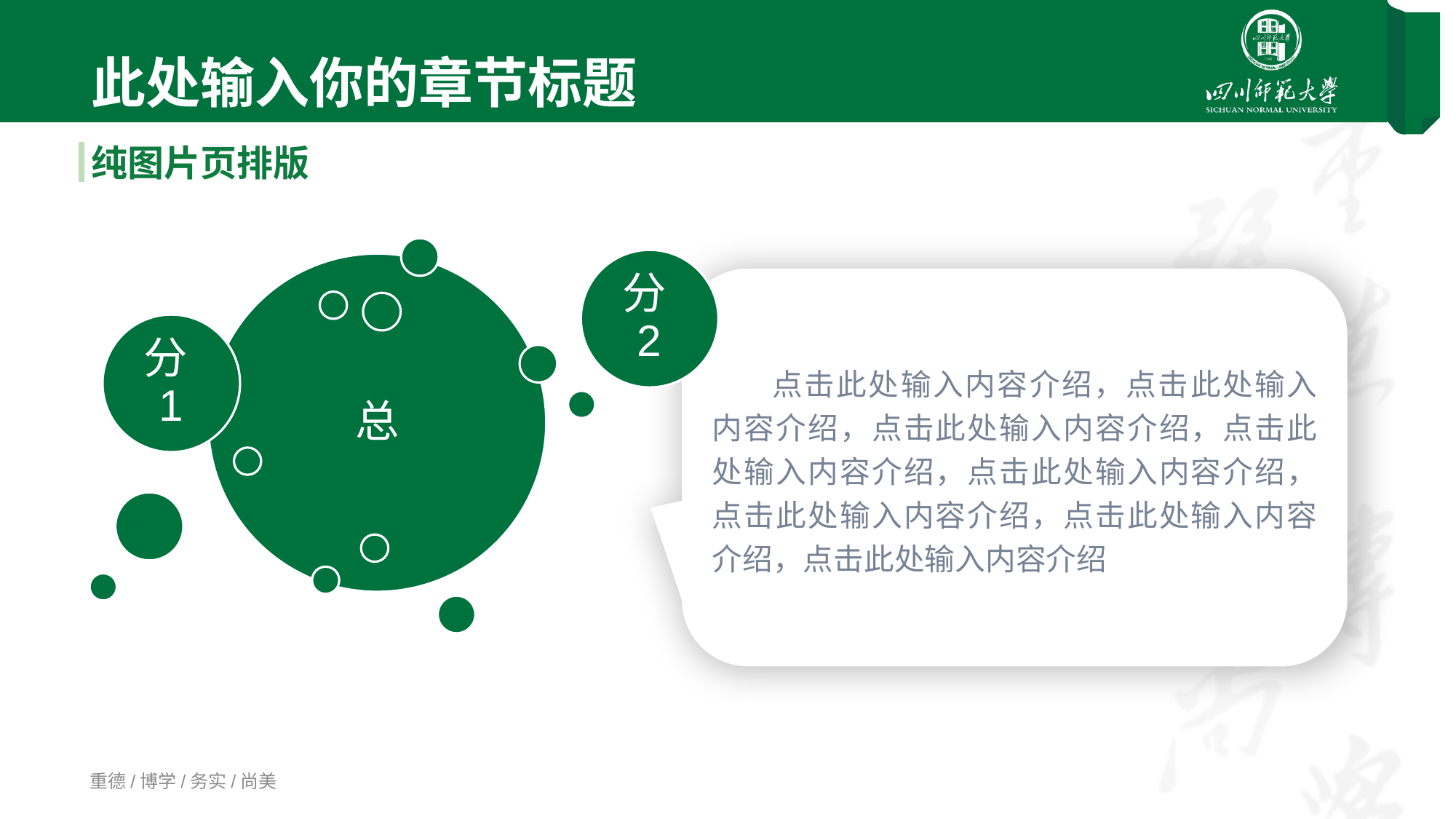

01
此处输入你的章节标题
纯图片页排版
总
分1
分2
点击此处输入内容介绍，点击此处输入内容介绍，点击此处输入内容介绍，点击此处输入内容介绍，点击此处输入内容介绍，点击此处输入内容介绍，点击此处输入内容介绍，点击此处输入内容介绍
重德/博学/务实/尚美